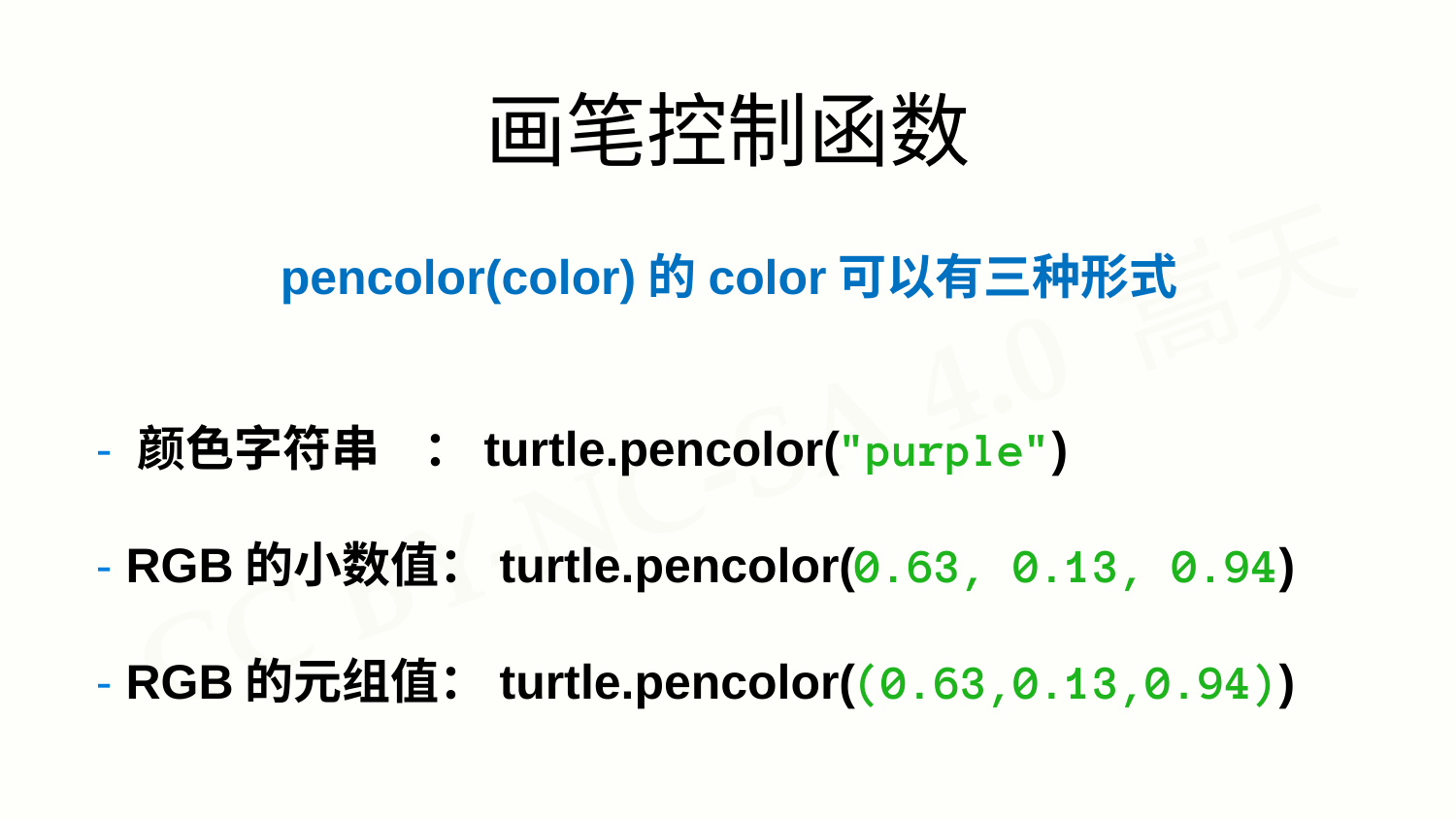

画笔控制函数
pencolor(color)的color可以有三种形式
- 颜色字符串    ：turtle.pencolor("purple")
- RGB的小数值：turtle.pencolor(0.63, 0.13, 0.94)
- RGB的元组值：turtle.pencolor((0.63,0.13,0.94))